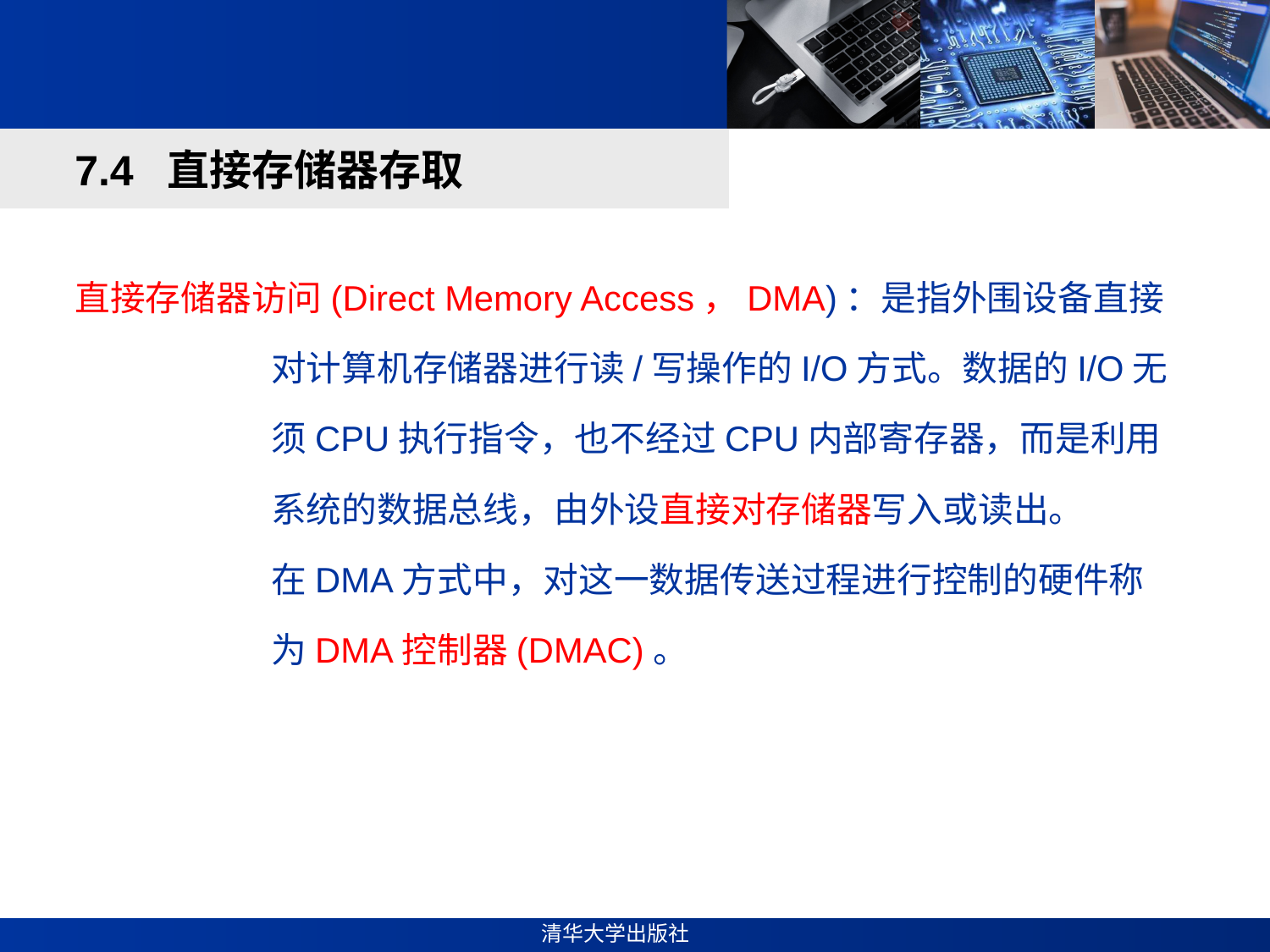

#
7.4  直接存储器存取
直接存储器访问(Direct Memory Access，DMA)：是指外围设备直接
                        对计算机存储器进行读/写操作的I/O方式。数据的I/O无
                        须CPU执行指令，也不经过CPU内部寄存器，而是利用
                        系统的数据总线，由外设直接对存储器写入或读出。
                        在DMA方式中，对这一数据传送过程进行控制的硬件称
                        为DMA控制器(DMAC)。